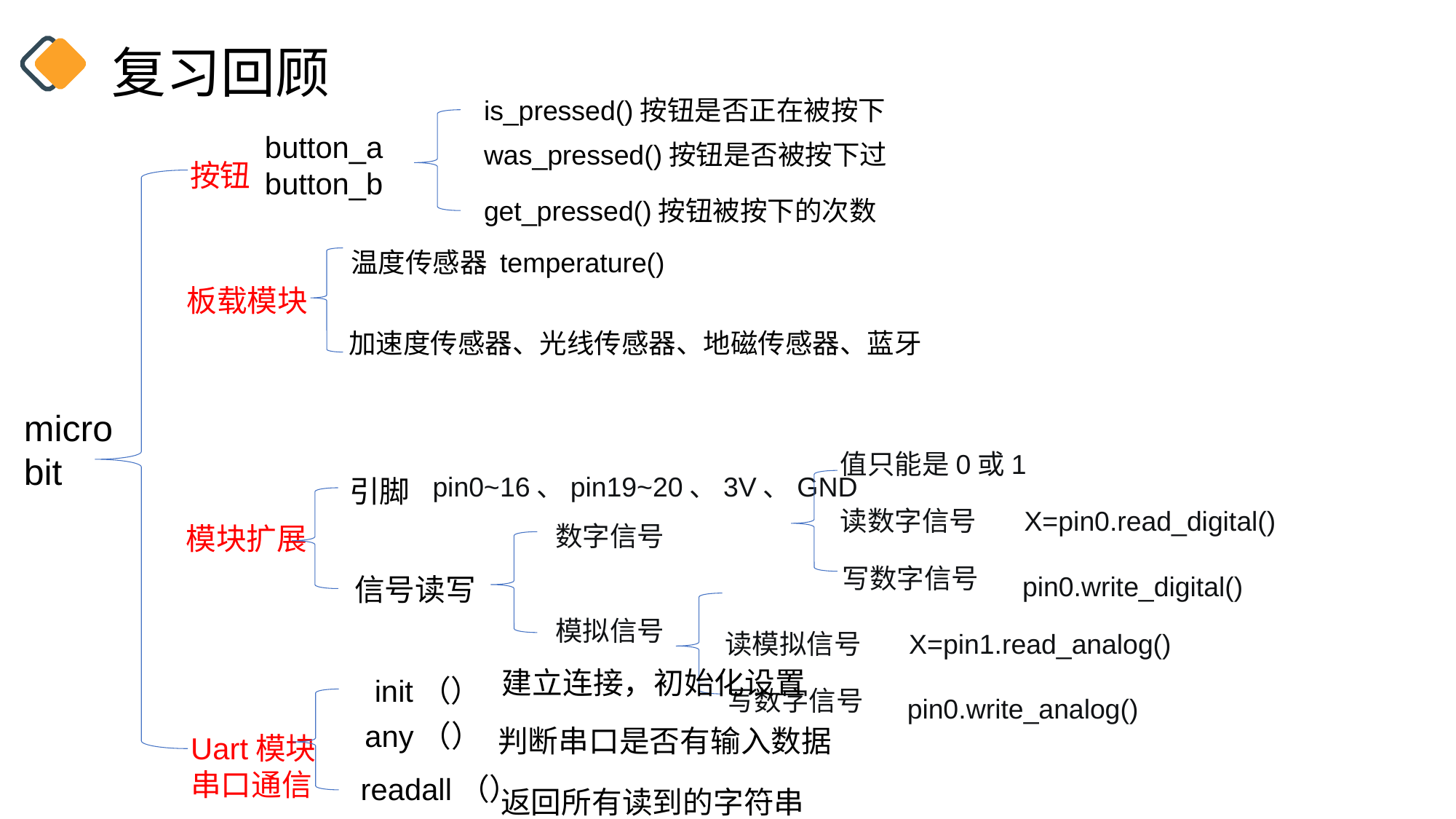

复习回顾

 is_pressed()按钮是否正在被按下

 button_a
 button_b
 was_pressed()按钮是否被按下过
按钮

 get_pressed()按钮被按下的次数
温度传感器 temperature()

板载模块
加速度传感器、光线传感器、地磁传感器、蓝牙
microbit
值只能是0或1
 pin0~16、pin19~20、3V、GND
引脚

读数字信号
X=pin0.read_digital()
数字信号
模块扩展

写数字信号
pin0.write_digital()
信号读写

模拟信号
读模拟信号
X=pin1.read_analog()
建立连接，初始化设置
 init（）
写数字信号
pin0.write_analog()

 any（）
判断串口是否有输入数据
Uart模块
串口通信
 readall（）
返回所有读到的字符串